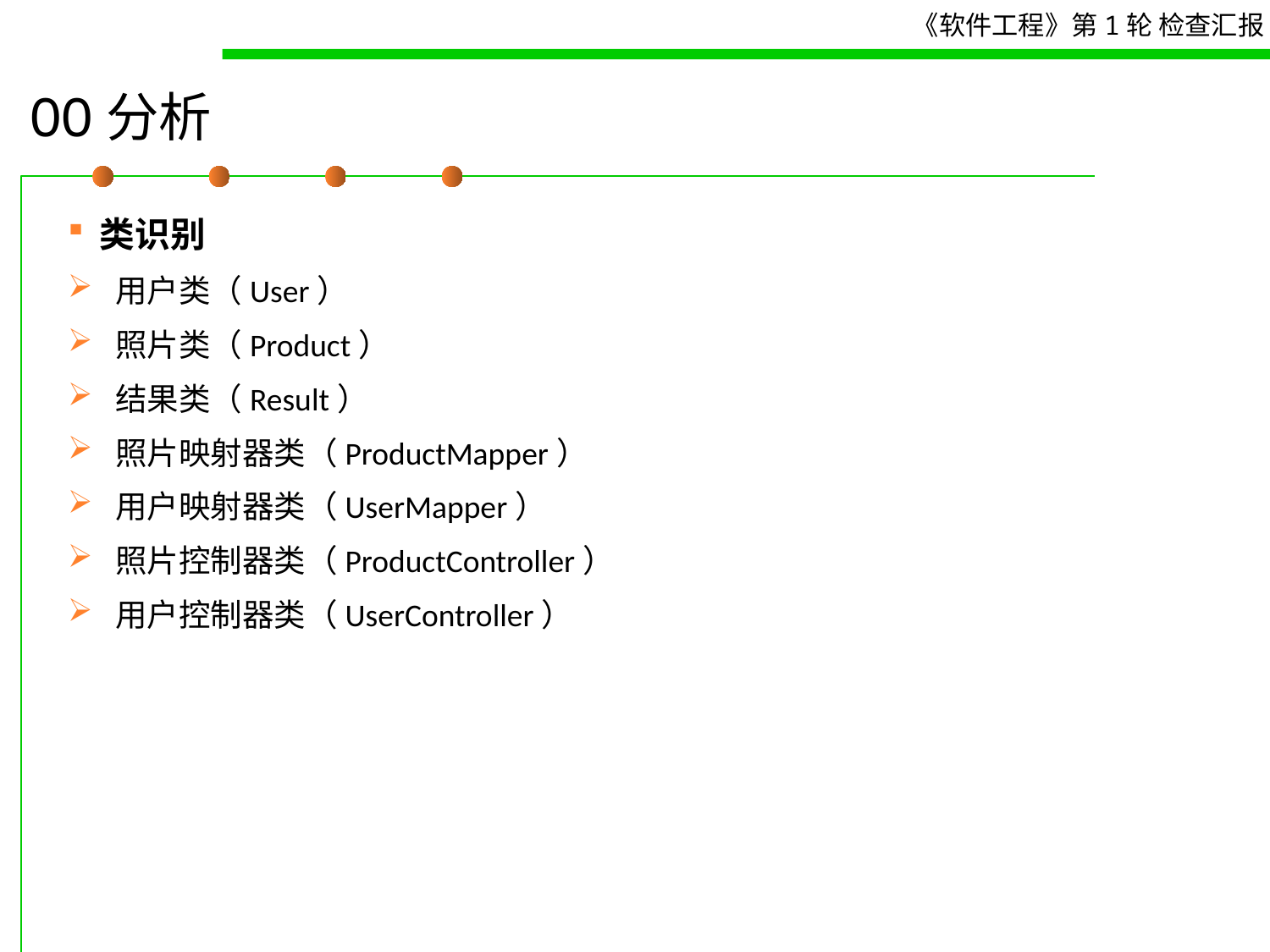

# OO分析
类识别
用户类（User）
照片类（Product）
结果类（Result）
照片映射器类（ProductMapper）
用户映射器类（UserMapper）
照片控制器类（ProductController）
用户控制器类（UserController）